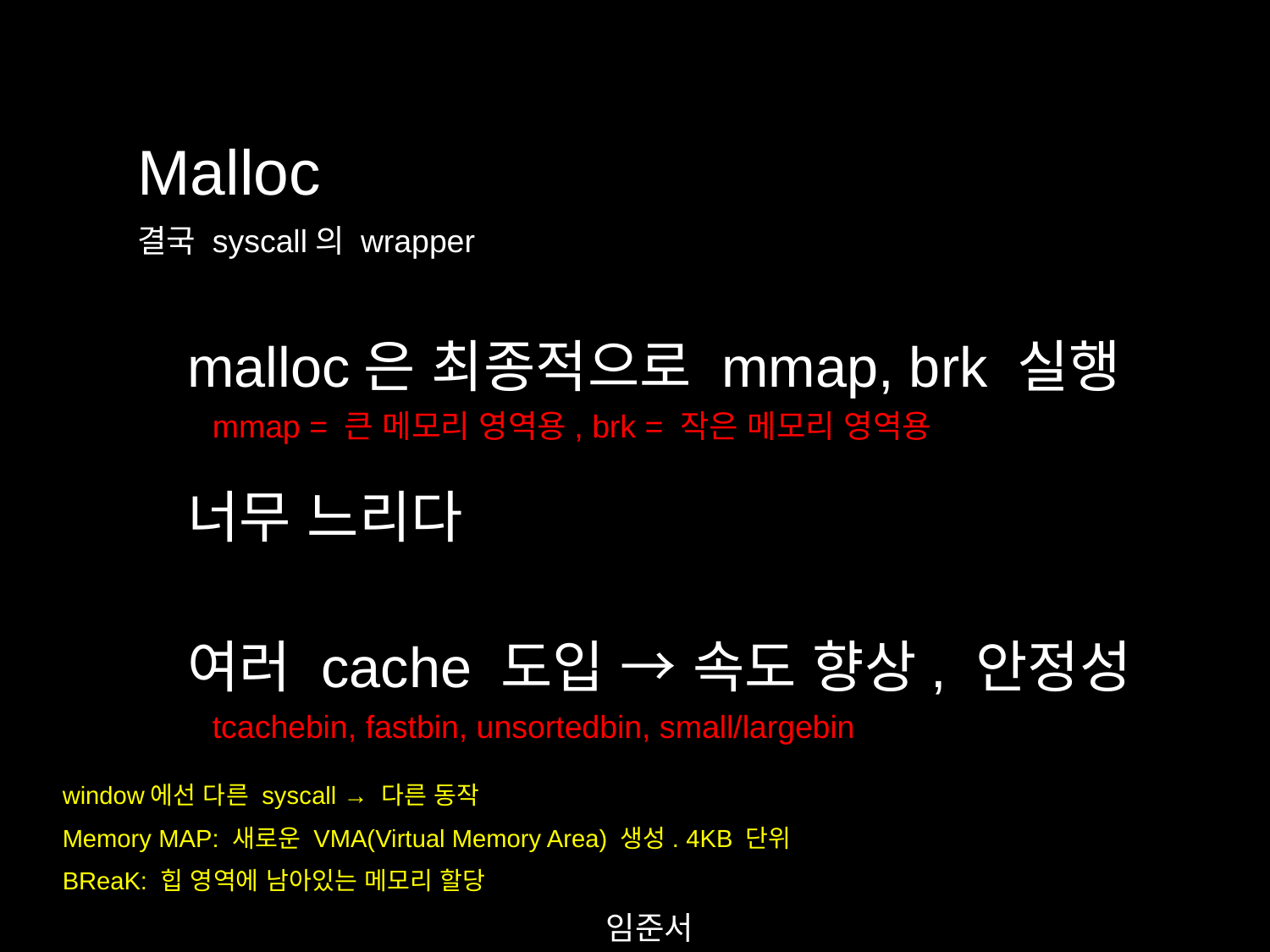

Malloc
결국 syscall의 wrapper
malloc은 최종적으로 mmap, brk 실행
mmap = 큰 메모리 영역용, brk = 작은 메모리 영역용
너무 느리다
여러 cache 도입 → 속도 향상, 안정성
tcachebin, fastbin, unsortedbin, small/largebin
window에선 다른 syscall → 다른 동작
Memory MAP: 새로운 VMA(Virtual Memory Area) 생성. 4KB 단위
BReaK: 힙 영역에 남아있는 메모리 할당